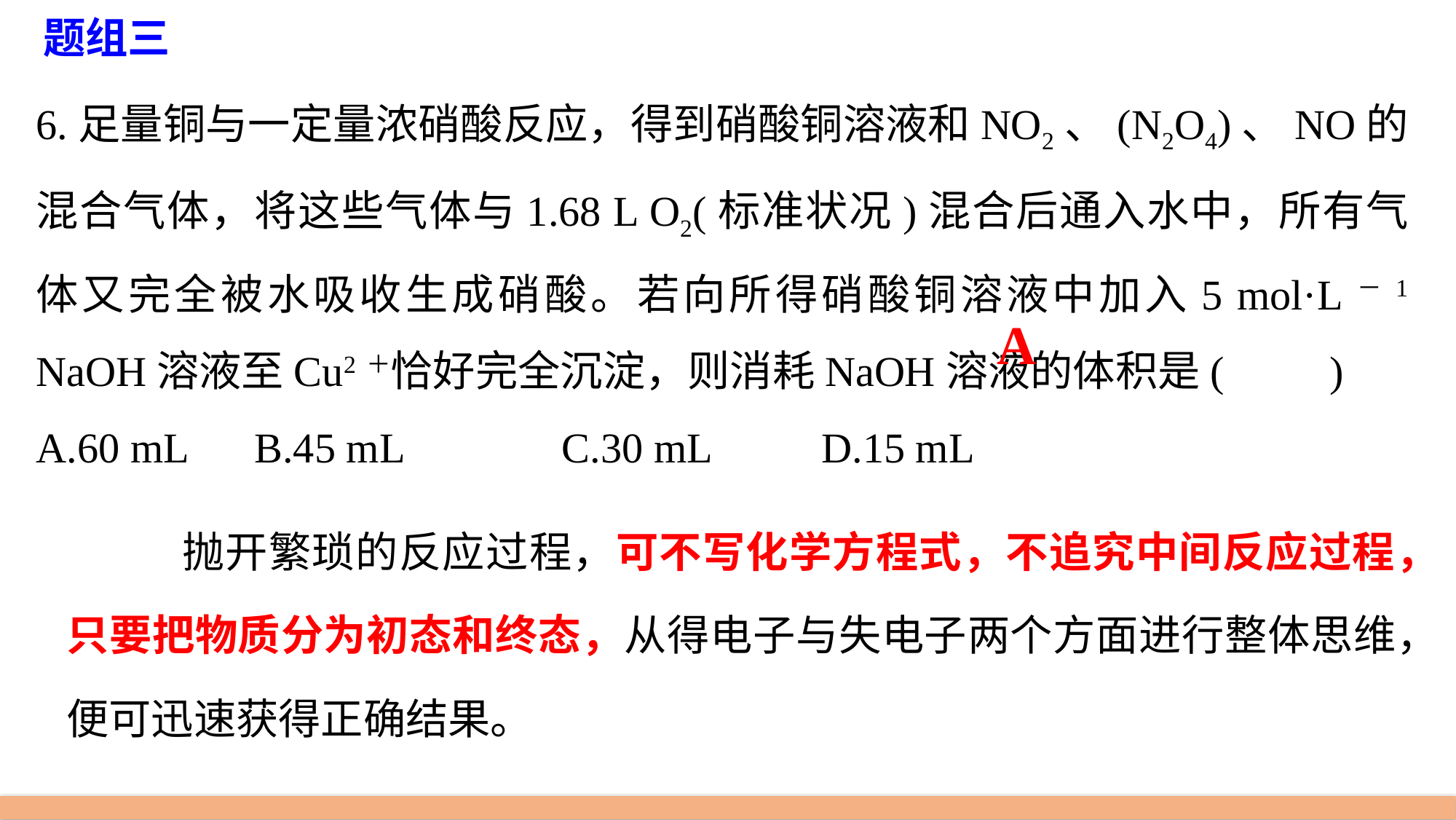

题组三
6.足量铜与一定量浓硝酸反应，得到硝酸铜溶液和NO2、(N2O4)、NO的混合气体，将这些气体与1.68 L O2(标准状况)混合后通入水中，所有气体又完全被水吸收生成硝酸。若向所得硝酸铜溶液中加入5 mol·L－1 NaOH溶液至Cu2＋恰好完全沉淀，则消耗NaOH溶液的体积是(　　)
A.60 mL  	B.45 mL               C.30 mL  	  D.15 mL
A
          抛开繁琐的反应过程，可不写化学方程式，不追究中间反应过程，只要把物质分为初态和终态，从得电子与失电子两个方面进行整体思维，便可迅速获得正确结果。